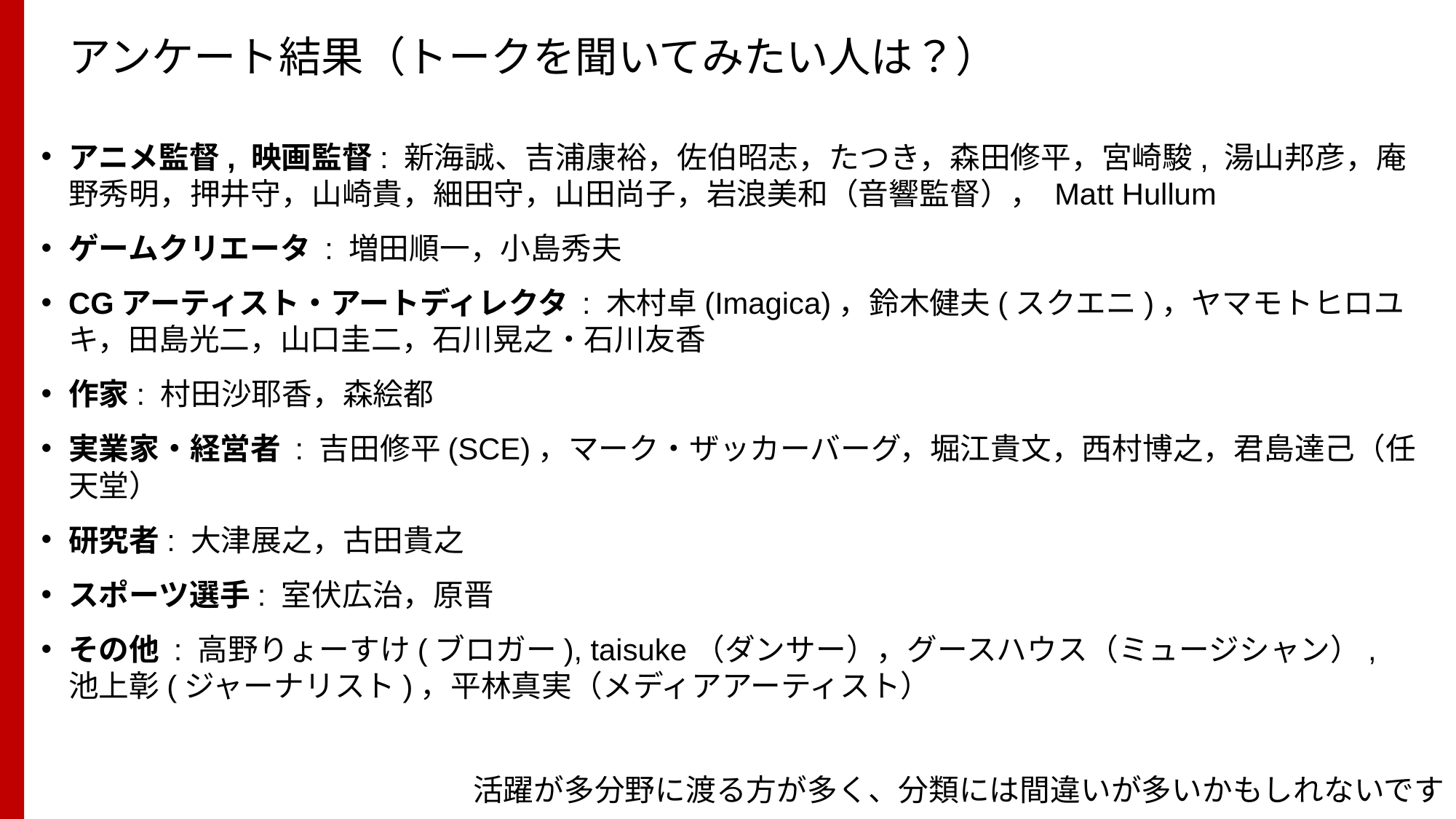

# アンケート結果（トークを聞いてみたい人は？）
アニメ監督, 映画監督: 新海誠、吉浦康裕，佐伯昭志，たつき，森田修平，宮崎駿, 湯山邦彦，庵野秀明，押井守，山崎貴，細田守，山田尚子，岩浪美和（音響監督）， Matt Hullum
ゲームクリエータ : 増田順一，小島秀夫
CGアーティスト・アートディレクタ : 木村卓(Imagica)，鈴木健夫(スクエニ)，ヤマモトヒロユキ，田島光二，山口圭二，石川晃之・石川友香
作家: 村田沙耶香，森絵都
実業家・経営者 : 吉田修平(SCE)，マーク・ザッカーバーグ，堀江貴文，西村博之，君島達己（任天堂）
研究者: 大津展之，古田貴之
スポーツ選手: 室伏広治，原晋
その他 : 高野りょーすけ(ブロガー), taisuke（ダンサー），グースハウス（ミュージシャン）, 池上彰(ジャーナリスト)，平林真実（メディアアーティスト）

活躍が多分野に渡る方が多く、分類には間違いが多いかもしれないです